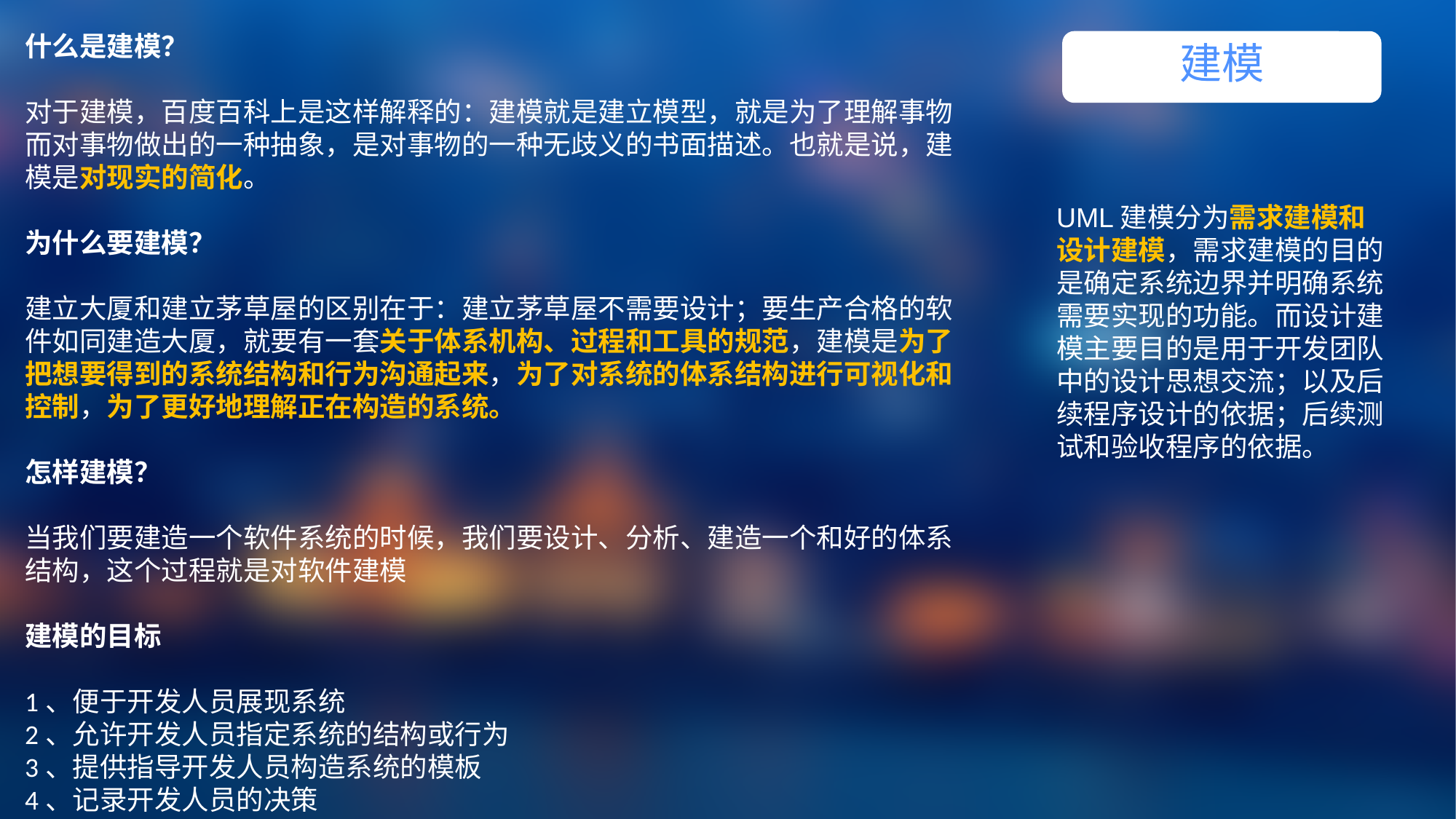

什么是建模？

对于建模，百度百科上是这样解释的：建模就是建立模型，就是为了理解事物而对事物做出的一种抽象，是对事物的一种无歧义的书面描述。也就是说，建模是对现实的简化。

为什么要建模？

建立大厦和建立茅草屋的区别在于：建立茅草屋不需要设计；要生产合格的软件如同建造大厦，就要有一套关于体系机构、过程和工具的规范，建模是为了把想要得到的系统结构和行为沟通起来，为了对系统的体系结构进行可视化和控制，为了更好地理解正在构造的系统。

怎样建模？

当我们要建造一个软件系统的时候，我们要设计、分析、建造一个和好的体系结构，这个过程就是对软件建模

建模的目标

1、便于开发人员展现系统
2、允许开发人员指定系统的结构或行为
3、提供指导开发人员构造系统的模板
4、记录开发人员的决策

建模
UML建模分为需求建模和设计建模，需求建模的目的是确定系统边界并明确系统需要实现的功能。而设计建模主要目的是用于开发团队中的设计思想交流；以及后续程序设计的依据；后续测试和验收程序的依据。

1
                     点击添加标题